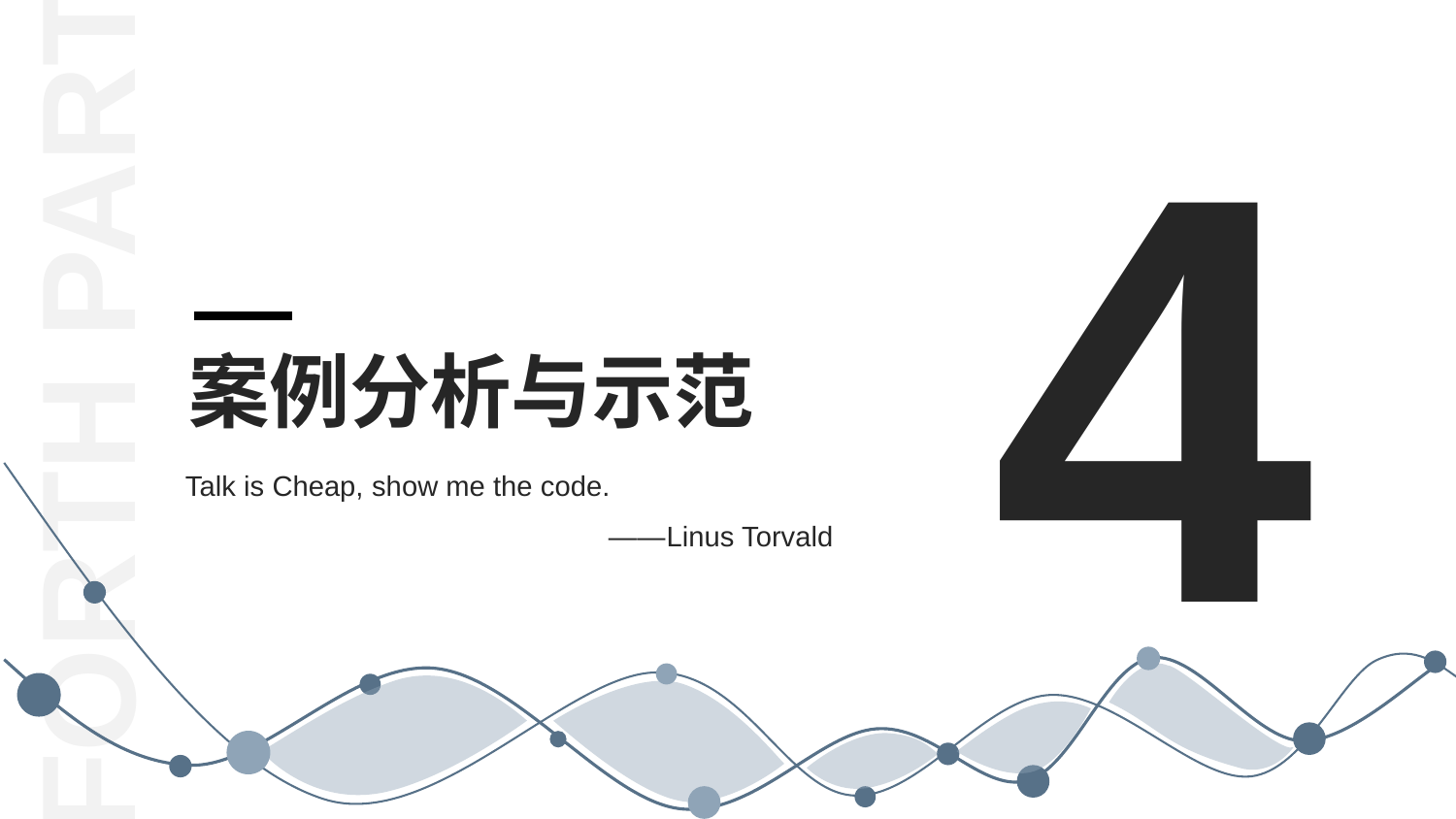

4
FORTH PART
案例分析与示范
Talk is Cheap, show me the code.
                                                     ——Linus Torvald